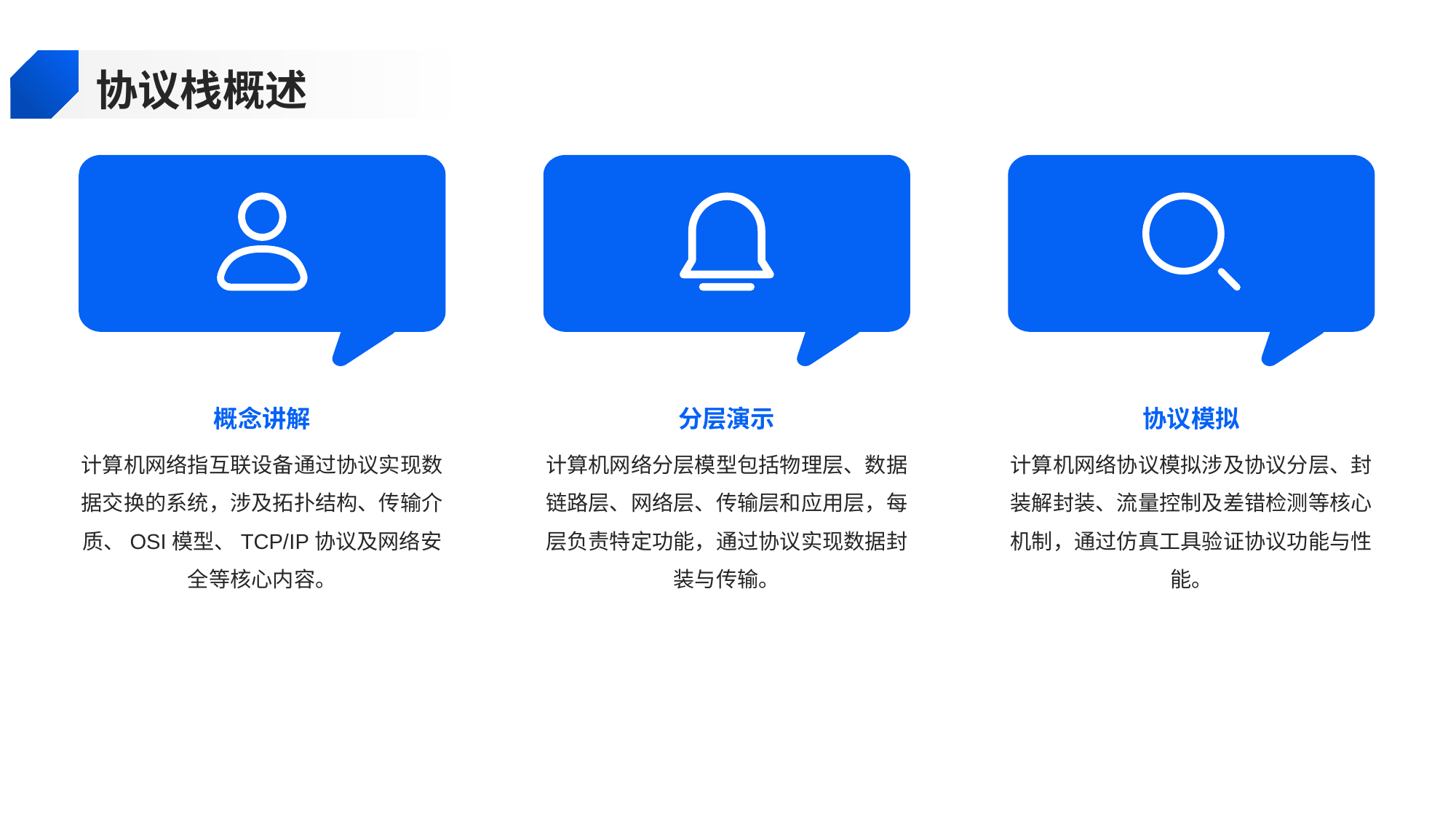

协议栈概述

概念讲解
分层演示
协议模拟
计算机网络指互联设备通过协议实现数据交换的系统，涉及拓扑结构、传输介质、OSI模型、TCP/IP协议及网络安全等核心内容。
计算机网络分层模型包括物理层、数据链路层、网络层、传输层和应用层，每层负责特定功能，通过协议实现数据封装与传输。
计算机网络协议模拟涉及协议分层、封装解封装、流量控制及差错检测等核心机制，通过仿真工具验证协议功能与性能。